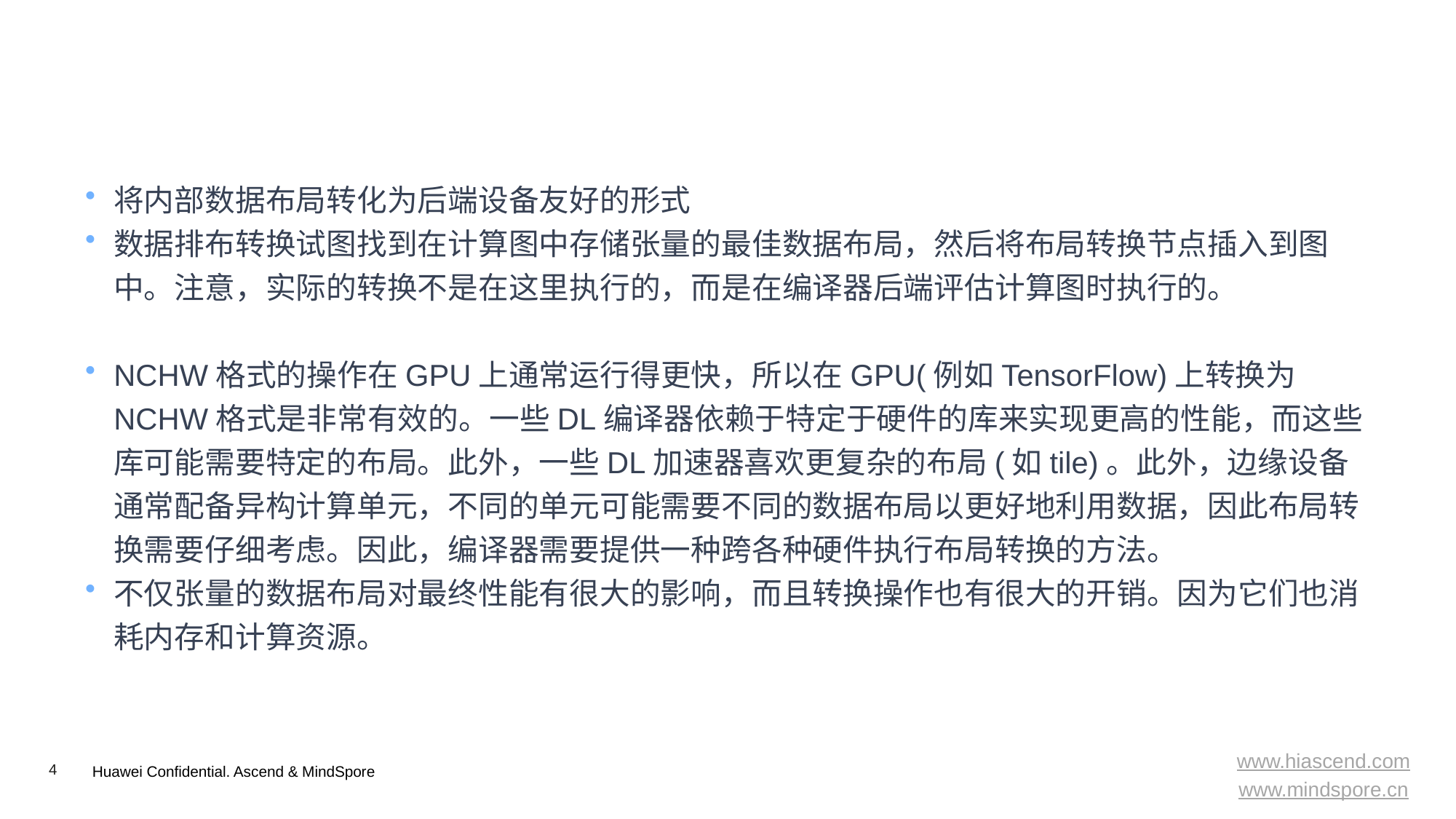

#
将内部数据布局转化为后端设备友好的形式
数据排布转换试图找到在计算图中存储张量的最佳数据布局，然后将布局转换节点插入到图中。注意，实际的转换不是在这里执行的，而是在编译器后端评估计算图时执行的。

NCHW格式的操作在GPU上通常运行得更快，所以在GPU(例如TensorFlow)上转换为NCHW格式是非常有效的。一些DL编译器依赖于特定于硬件的库来实现更高的性能，而这些库可能需要特定的布局。此外，一些DL加速器喜欢更复杂的布局(如tile)。此外，边缘设备通常配备异构计算单元，不同的单元可能需要不同的数据布局以更好地利用数据，因此布局转换需要仔细考虑。因此，编译器需要提供一种跨各种硬件执行布局转换的方法。
不仅张量的数据布局对最终性能有很大的影响，而且转换操作也有很大的开销。因为它们也消耗内存和计算资源。